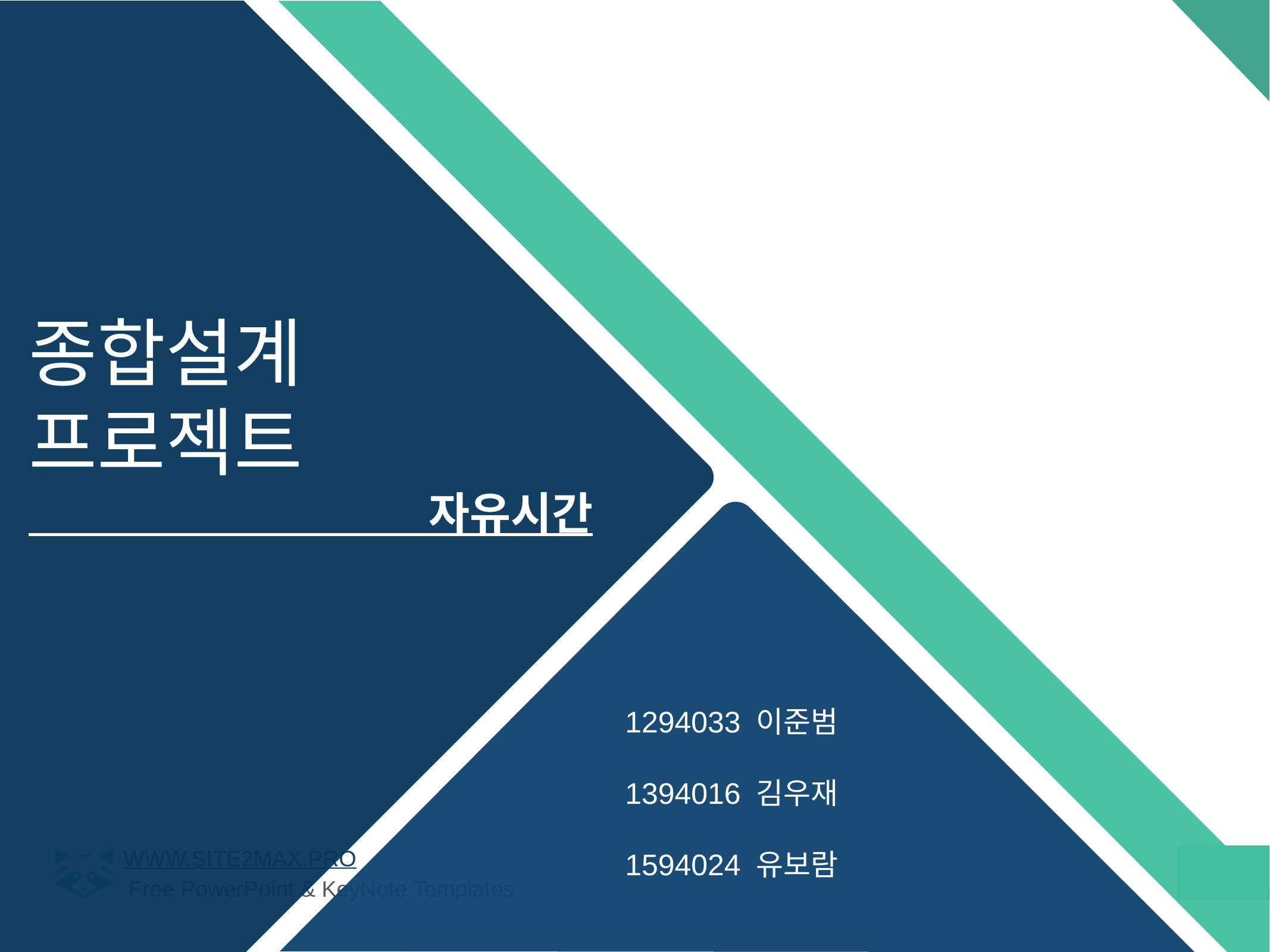

종합설계
프로젝트
                                자유시간

1294033 이준범

1394016 김우재

1594024 유보람